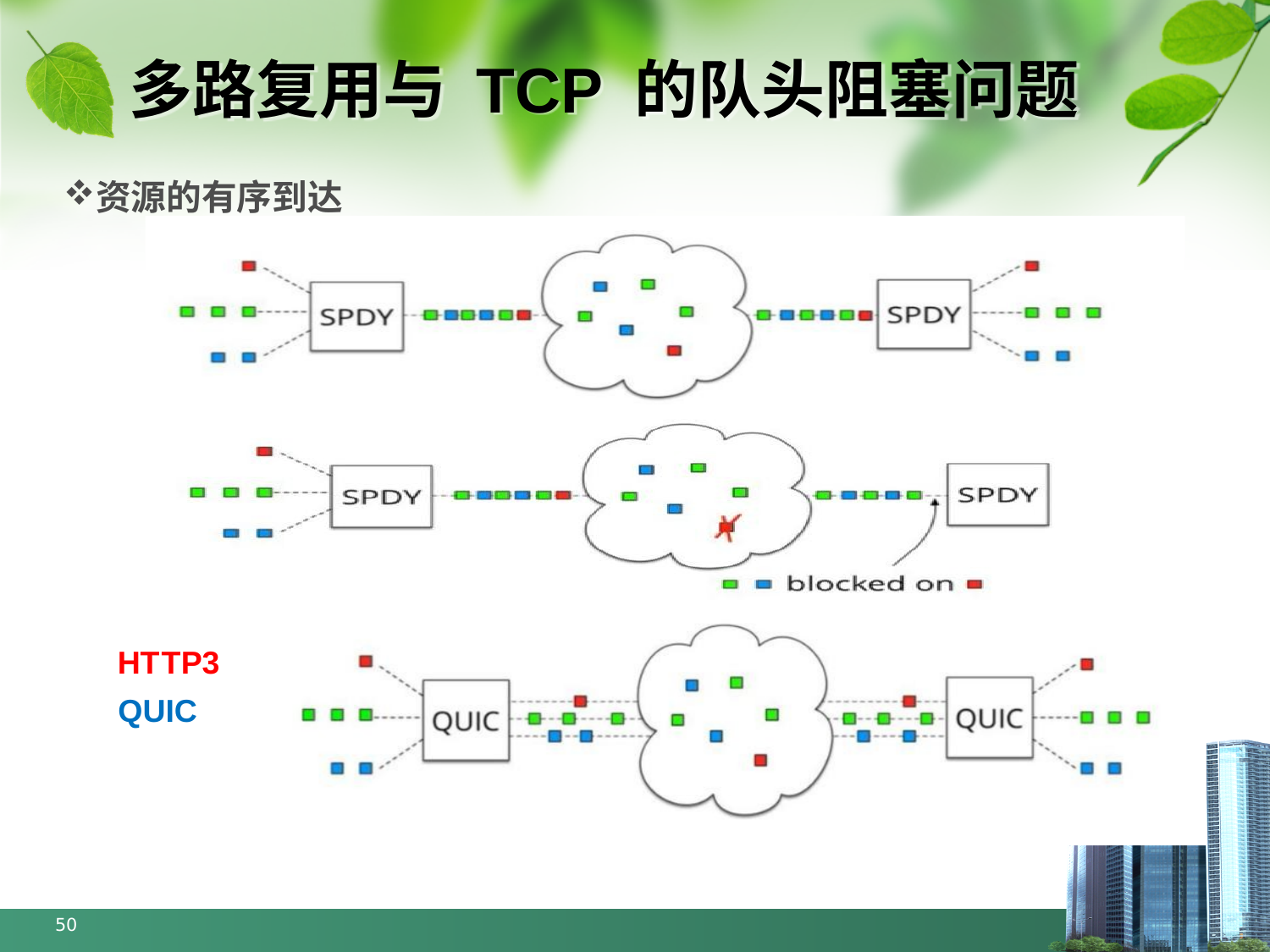

# 多路复用与 TCP 的队头阻塞问题
资源的有序到达

HTTP3
QUIC
50